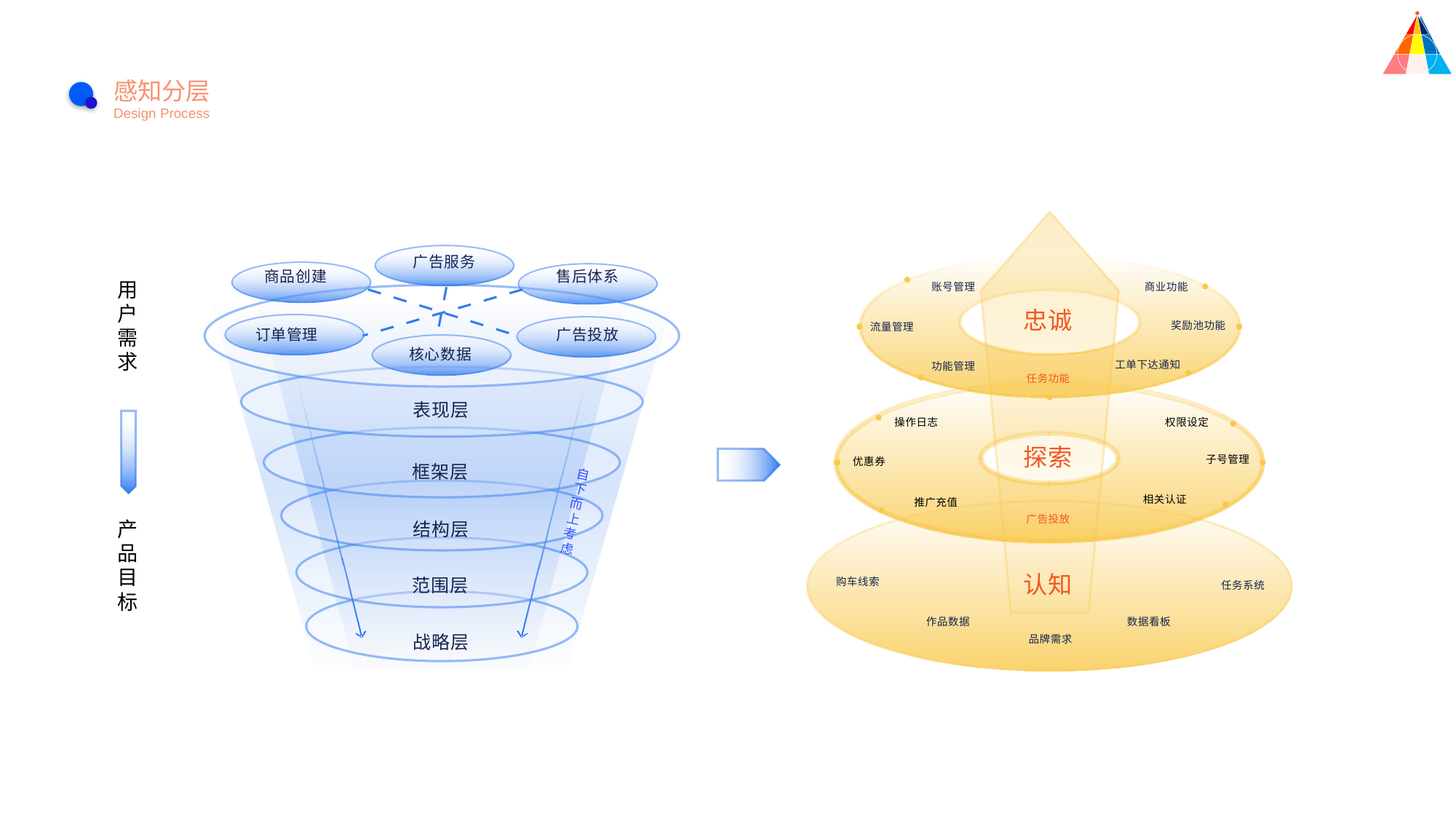

感知分层
Design Process

广告服务

商品创建
售后体系

用户需求
账号管理
商业功能

忠诚

奖励池功能
流量管理
订单管理
广告投放

核心数据
工单下达通知
功能管理

任务功能

表现层

操作日志
权限设定

探索

子号管理
优惠券
框架层
自下而上考虑

相关认证
推广充值

广告投放
产品目标
结构层

认知
范围层
购车线索
任务系统

作品数据
数据看板
战略层
品牌需求